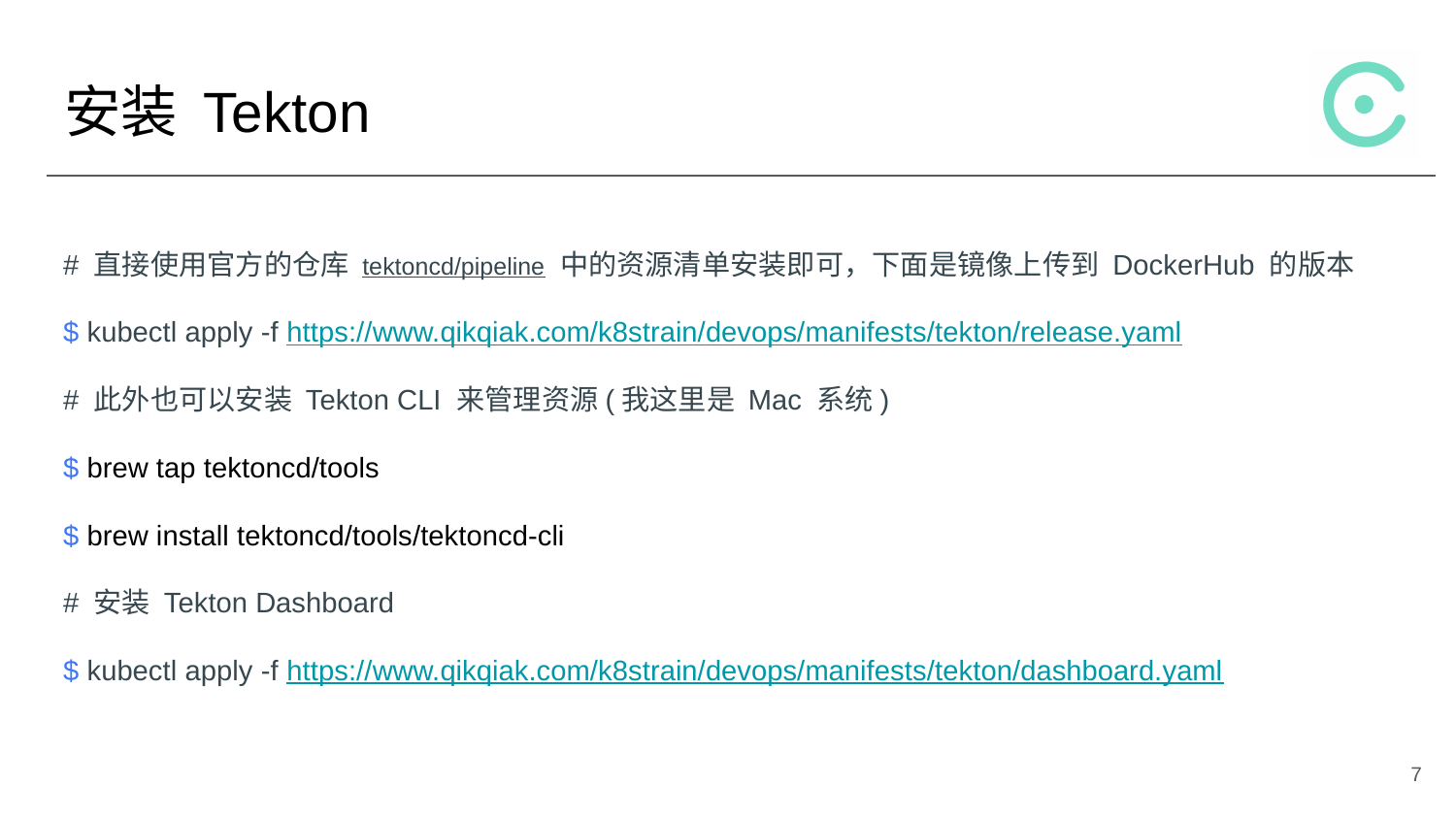

# 安装 Tekton
# 直接使用官方的仓库 tektoncd/pipeline 中的资源清单安装即可，下面是镜像上传到 DockerHub 的版本
$ kubectl apply -f https://www.qikqiak.com/k8strain/devops/manifests/tekton/release.yaml
# 此外也可以安装 Tekton CLI 来管理资源(我这里是 Mac 系统)
$ brew tap tektoncd/tools
$ brew install tektoncd/tools/tektoncd-cli
# 安装 Tekton Dashboard
$ kubectl apply -f https://www.qikqiak.com/k8strain/devops/manifests/tekton/dashboard.yaml

7